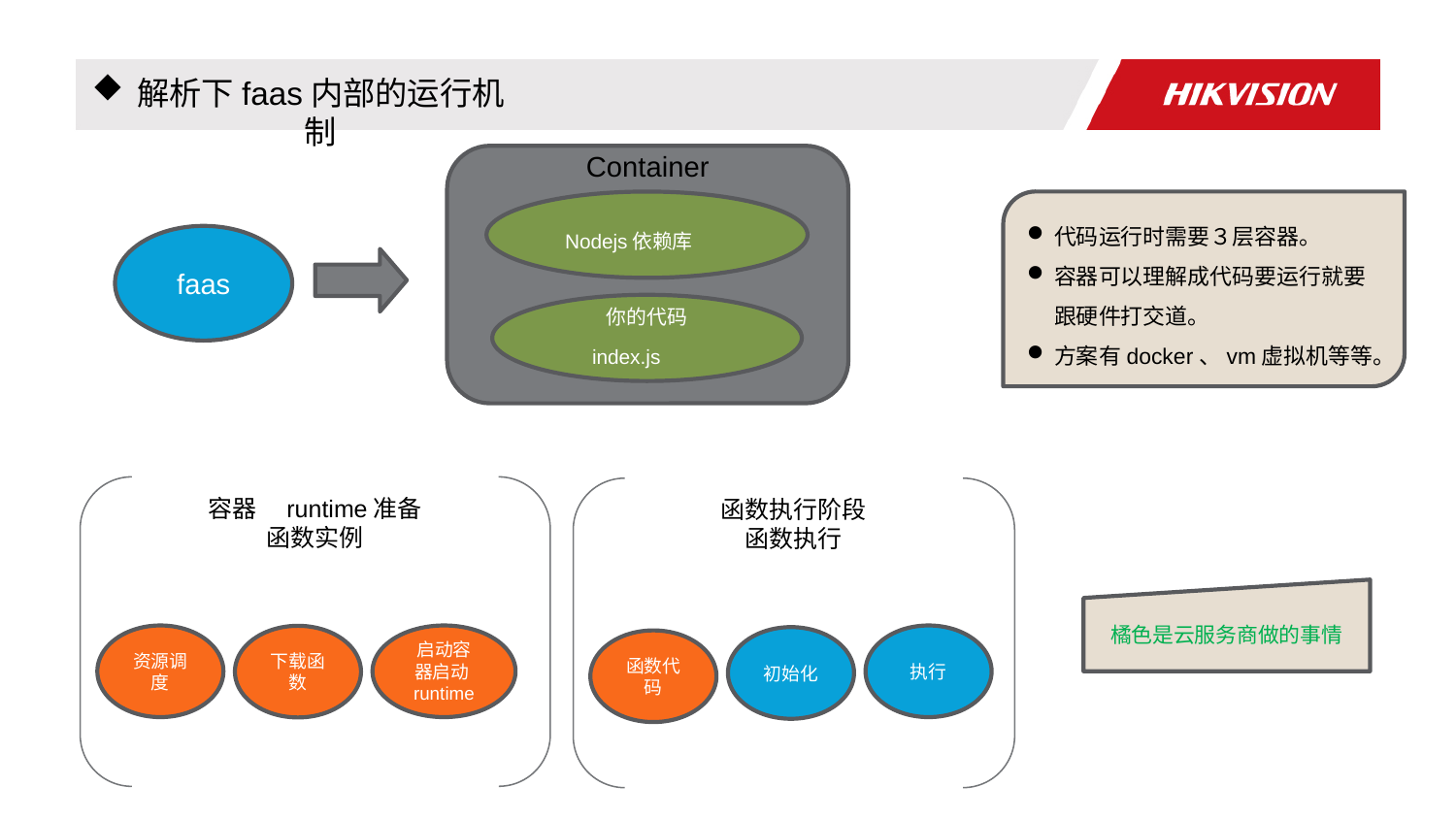

解析下faas内部的运行机制
Container

Nodejs依赖库
代码运行时需要３层容器。
容器可以理解成代码要运行就要跟硬件打交道。
方案有docker、vm虚拟机等等。
faas

你的代码 index.js

容器　runtime准备
函数实例

函数执行阶段
函数执行

橘色是云服务商做的事情
资源调度
启动容器启动runtime
执行
下载函数
初始化
函数代码